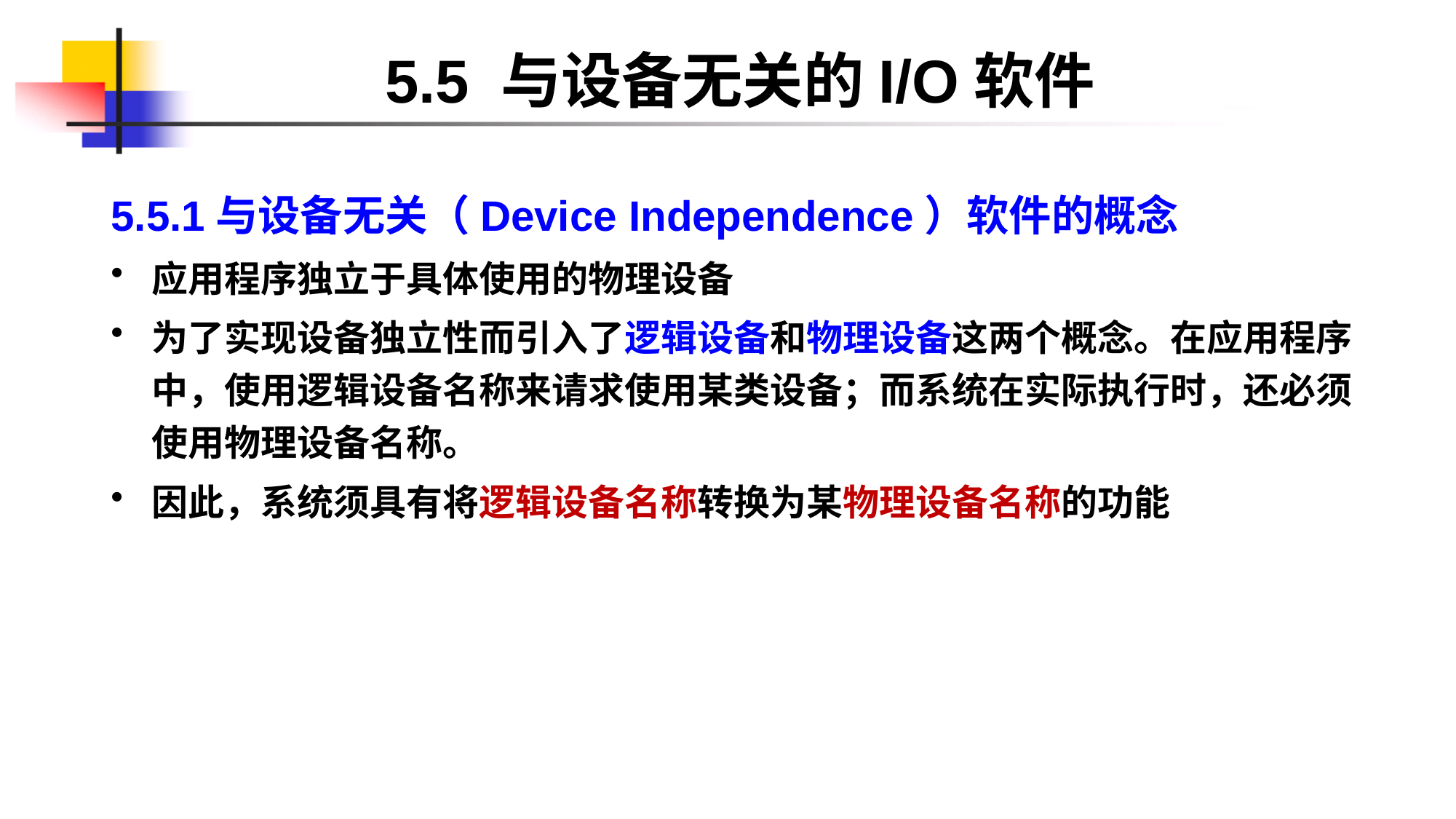

5.5 与设备无关的I/O软件
5.5.1与设备无关（Device Independence）软件的概念
应用程序独立于具体使用的物理设备
为了实现设备独立性而引入了逻辑设备和物理设备这两个概念。在应用程序中，使用逻辑设备名称来请求使用某类设备；而系统在实际执行时，还必须使用物理设备名称。
因此，系统须具有将逻辑设备名称转换为某物理设备名称的功能